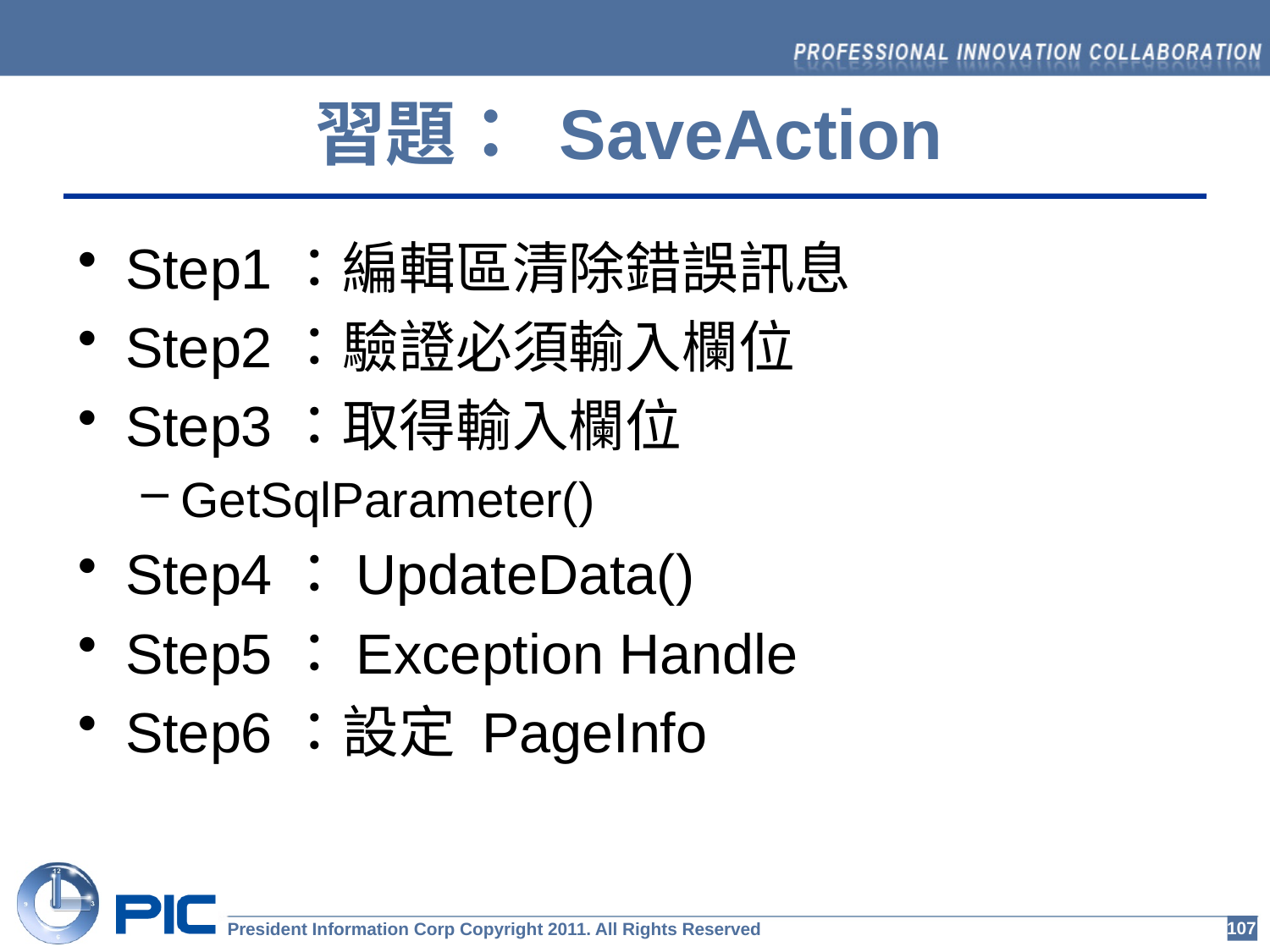

習題： SaveAction

Step1：編輯區清除錯誤訊息
Step2：驗證必須輸入欄位
Step3：取得輸入欄位
GetSqlParameter()
Step4：UpdateData()
Step5：Exception Handle
Step6：設定 PageInfo